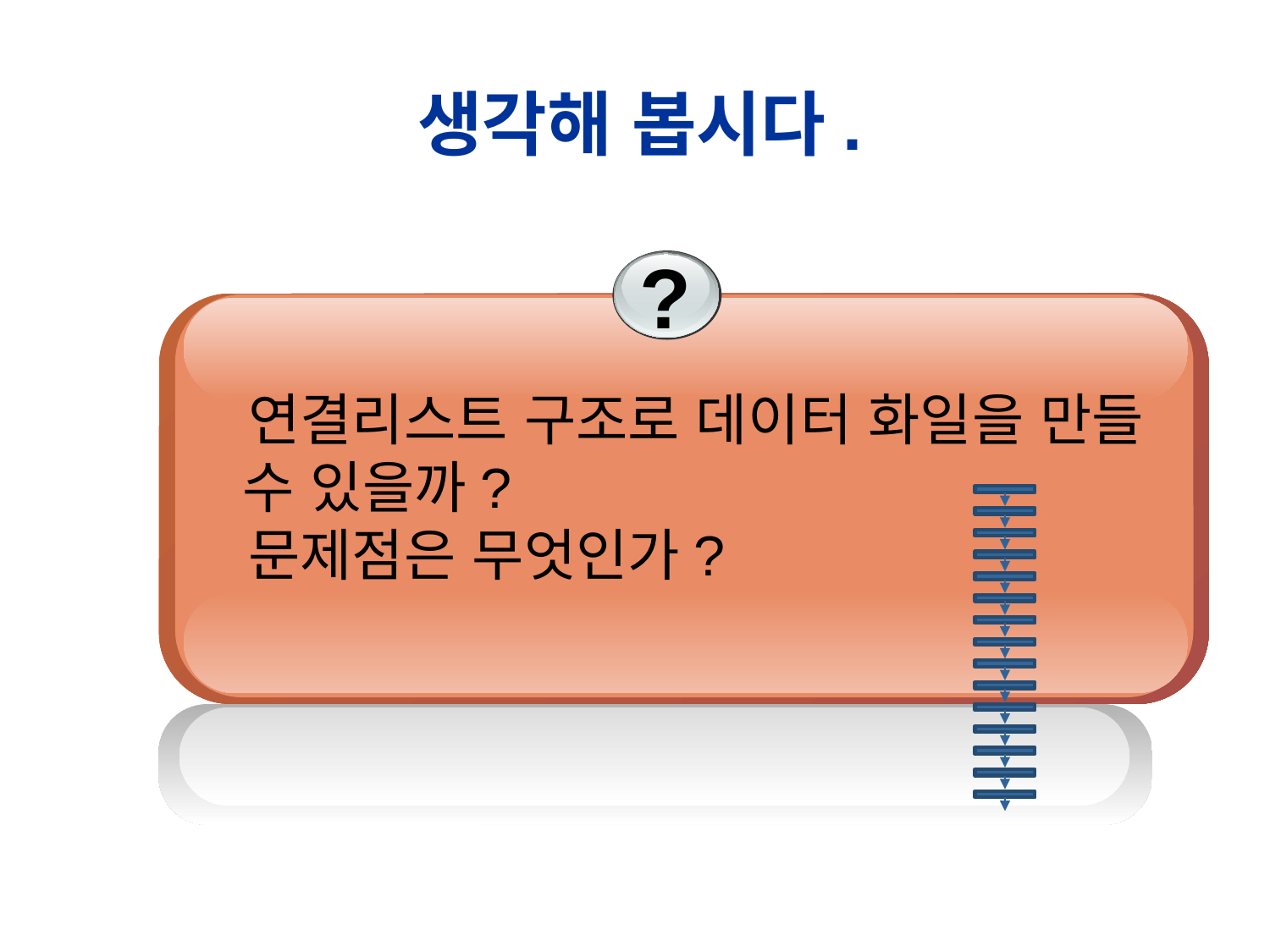

# 생각해 봅시다.
?

    연결리스트 구조로 데이터 화일을 만들 수 있을까?
    문제점은 무엇인가?